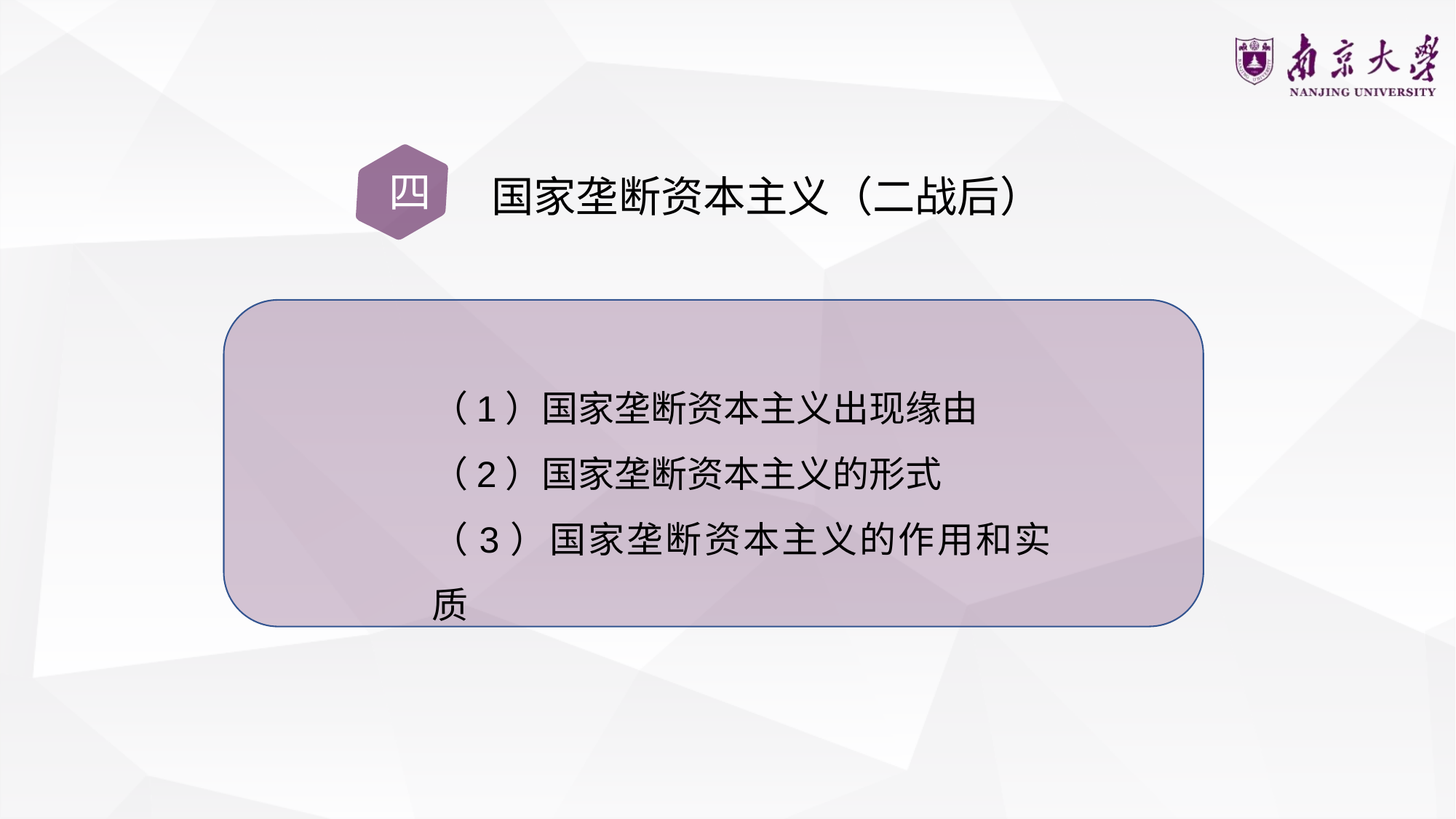

四
国家垄断资本主义（二战后）

（1）国家垄断资本主义出现缘由
（2）国家垄断资本主义的形式
（3）国家垄断资本主义的作用和实质